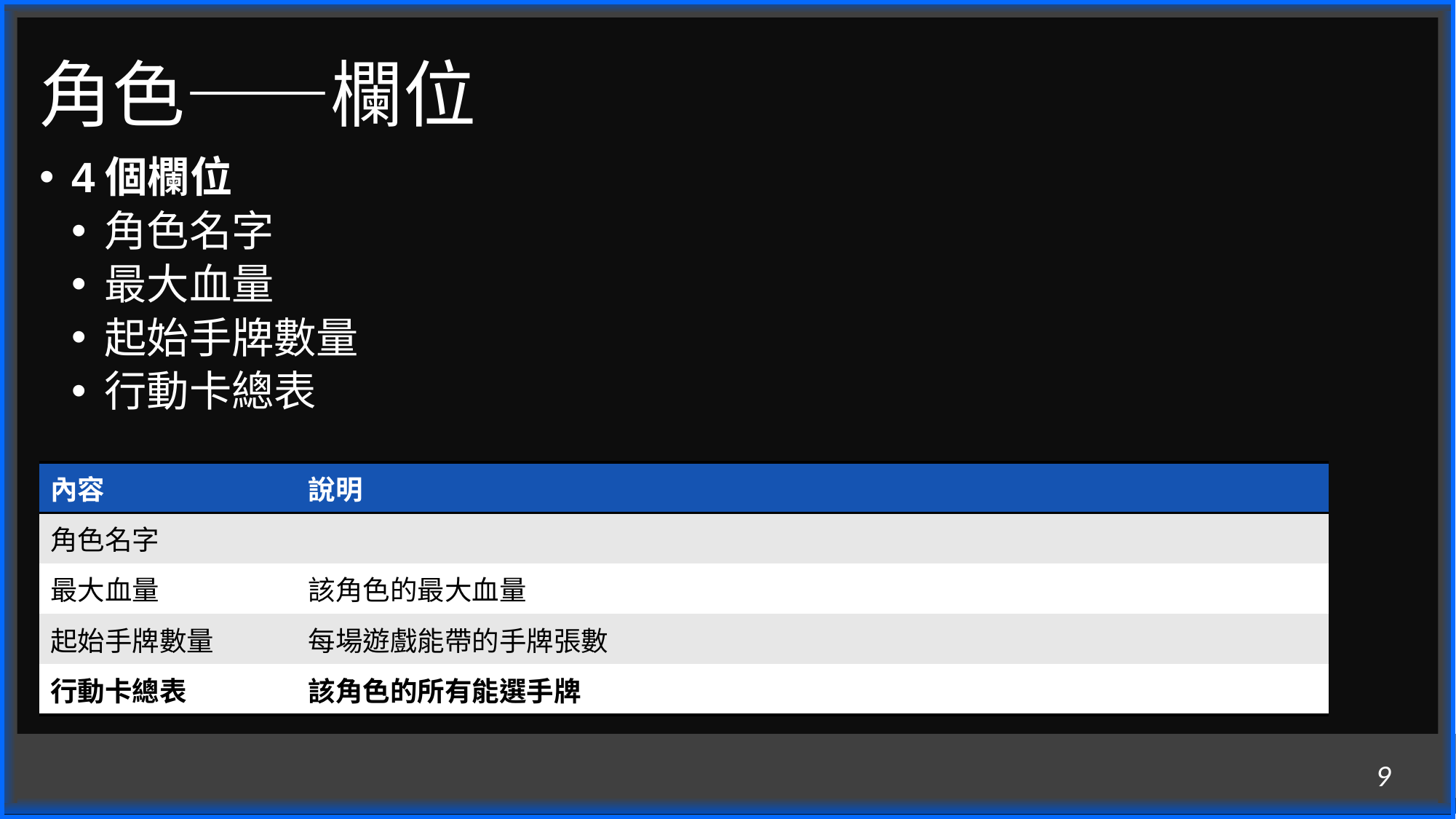

# 角色——欄位
4個欄位
角色名字
最大血量
起始手牌數量
行動卡總表
| 內容 | 說明 |
| --- | --- |
| 角色名字 |  |
| 最大血量 | 該角色的最大血量 |
| 起始手牌數量 | 每場遊戲能帶的手牌張數 |
| 行動卡總表 | 該角色的所有能選手牌 |